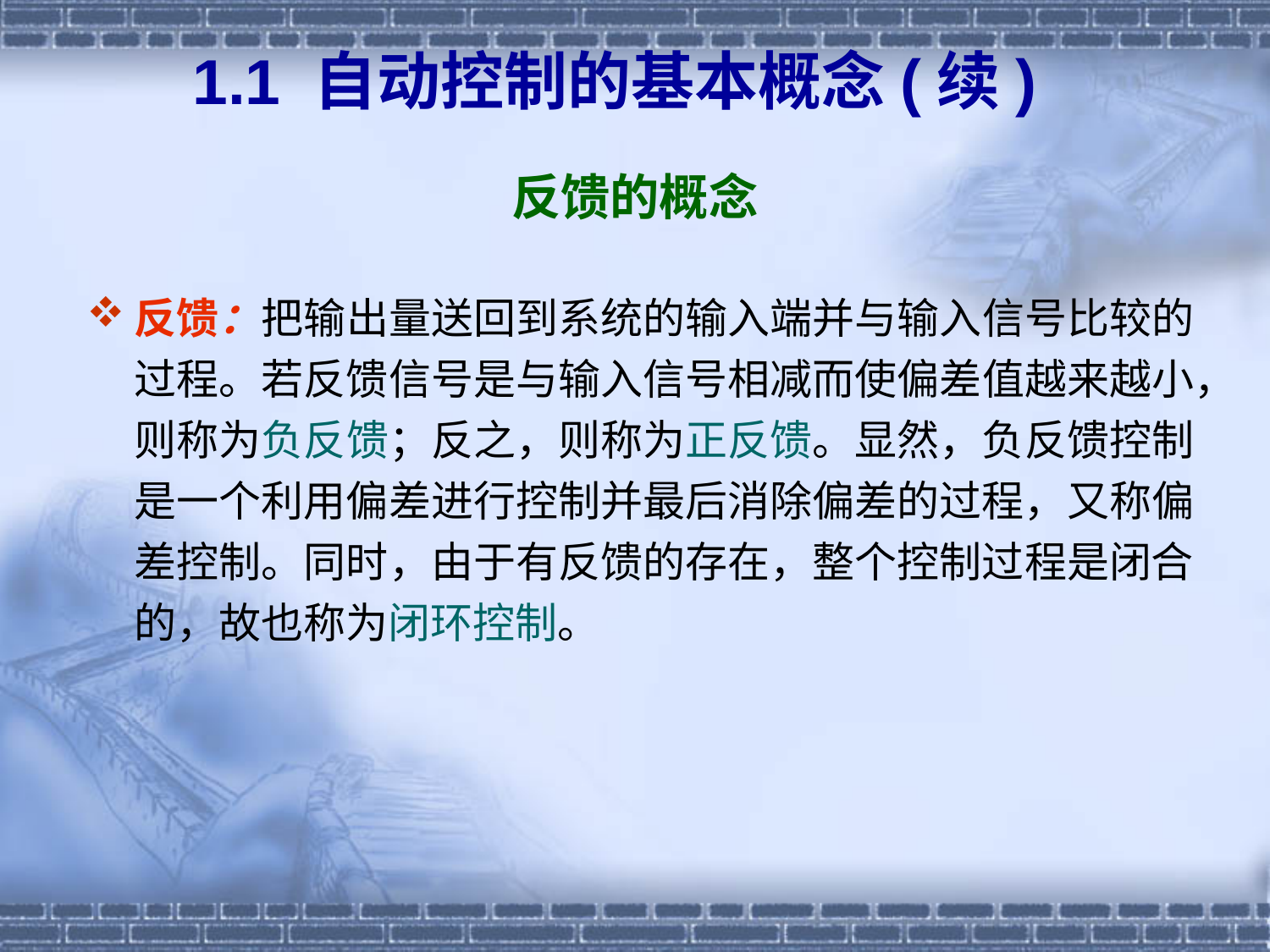

1.1 自动控制的基本概念(续)
# 反馈的概念
反馈：把输出量送回到系统的输入端并与输入信号比较的过程。若反馈信号是与输入信号相减而使偏差值越来越小，则称为负反馈；反之，则称为正反馈。显然，负反馈控制是一个利用偏差进行控制并最后消除偏差的过程，又称偏差控制。同时，由于有反馈的存在，整个控制过程是闭合的，故也称为闭环控制。